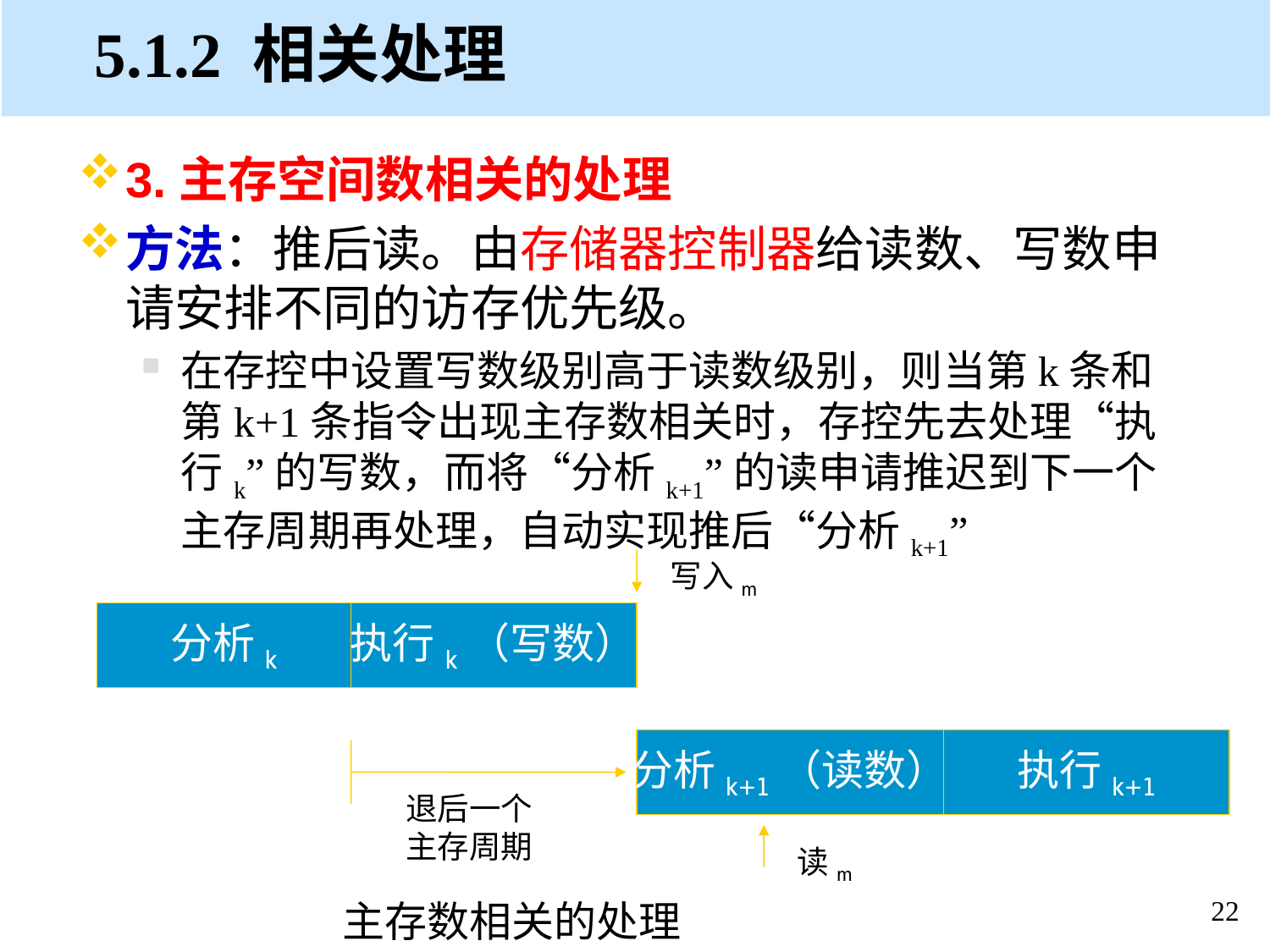

# 5.1.2 相关处理
3.主存空间数相关的处理
方法：推后读。由存储器控制器给读数、写数申请安排不同的访存优先级。
在存控中设置写数级别高于读数级别，则当第k条和第k+1条指令出现主存数相关时，存控先去处理“执行k”的写数，而将“分析k+1”的读申请推迟到下一个主存周期再处理，自动实现推后“分析k+1”

写入m
分析k
执行k（写数）
分析k+1（读数）
执行k+1

退后一个主存周期

读m
主存数相关的处理